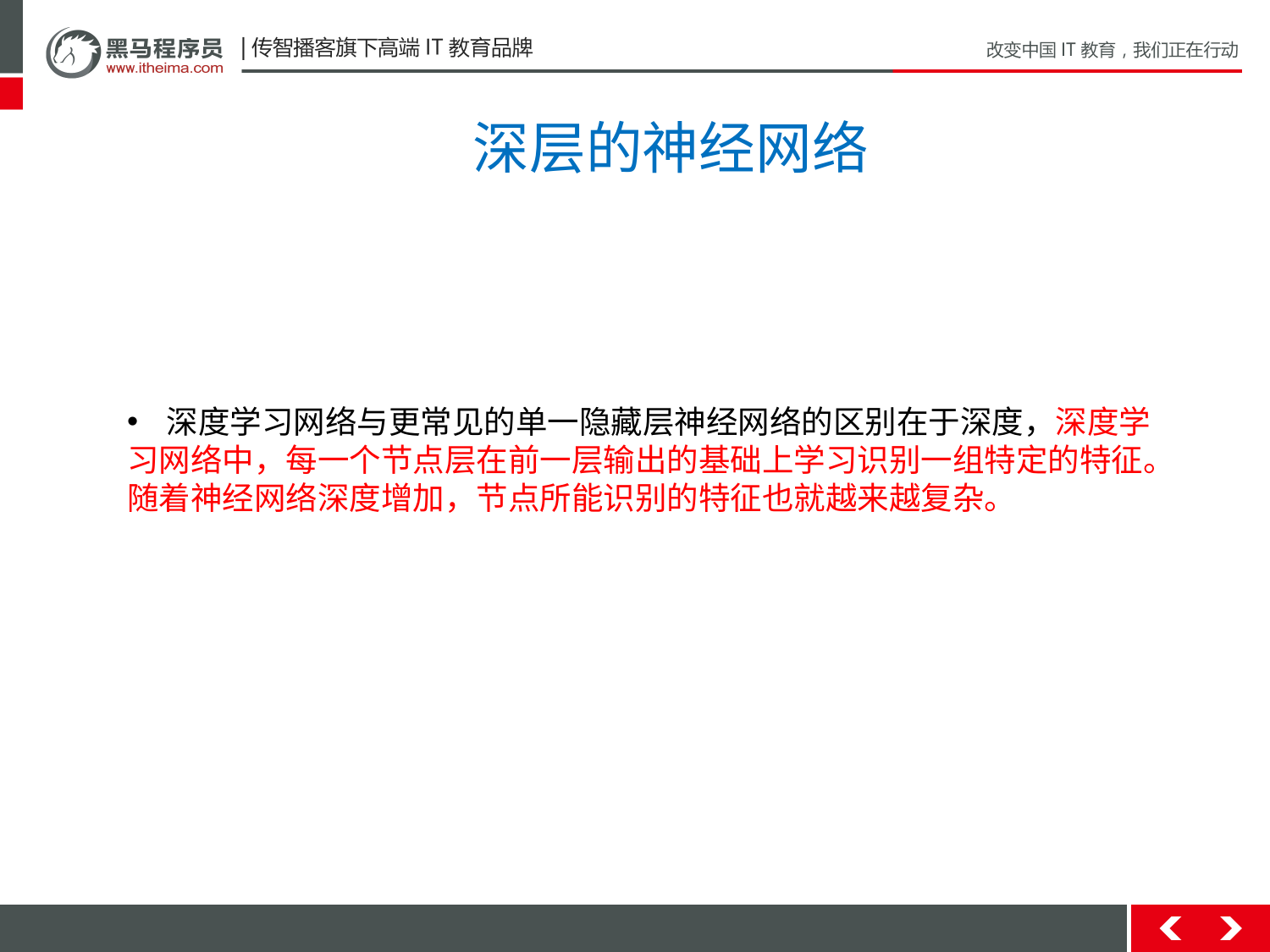

深层的神经网络
深度学习网络与更常见的单一隐藏层神经网络的区别在于深度，深度学
习网络中，每一个节点层在前一层输出的基础上学习识别一组特定的特征。
随着神经网络深度增加，节点所能识别的特征也就越来越复杂。